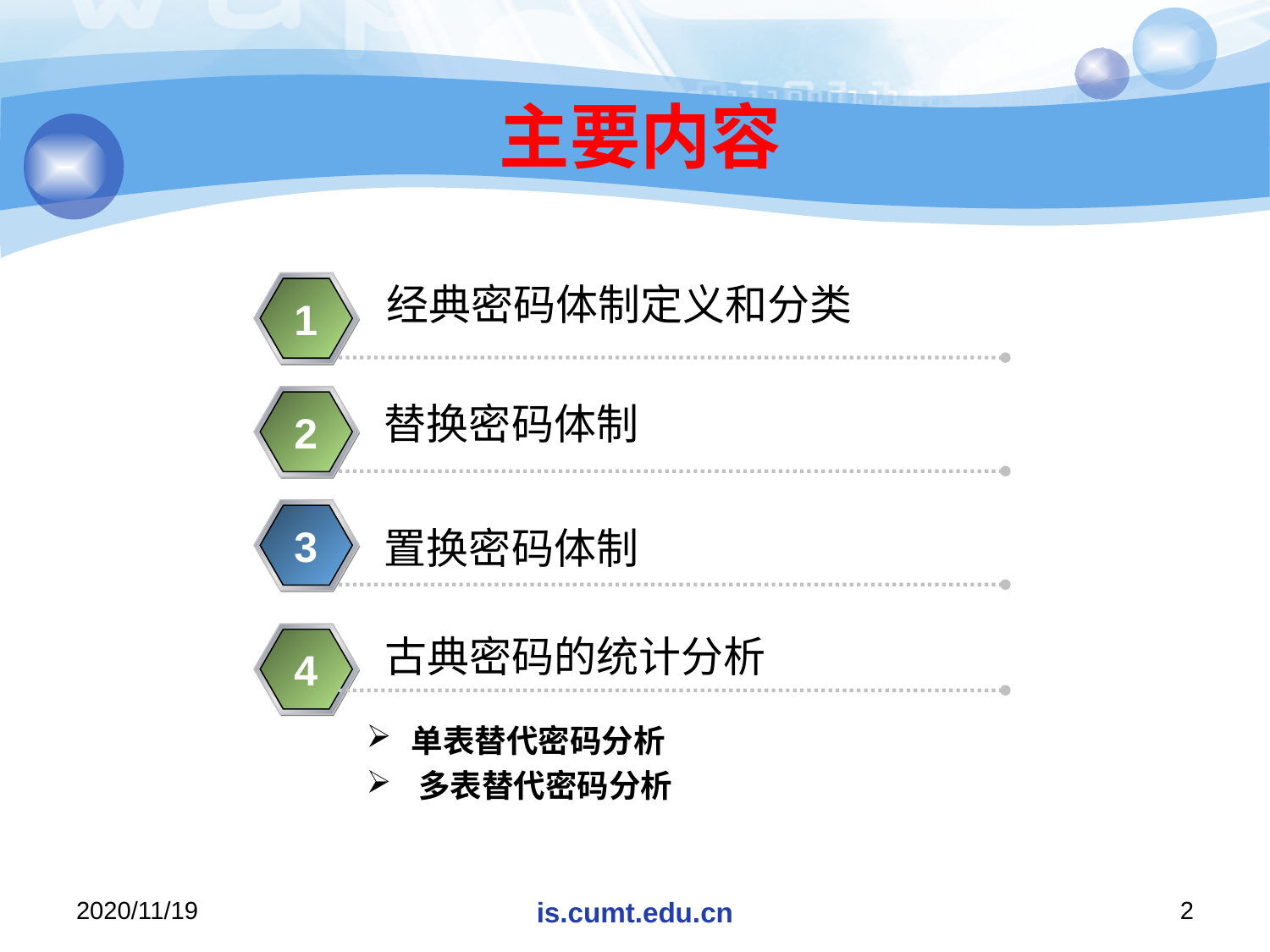

# 主要内容

经典密码体制定义和分类
1

替换密码体制
2

3
置换密码体制

古典密码的统计分析
4

 单表替代密码分析
  多表替代密码分析
2020/11/19
is.cumt.edu.cn
2